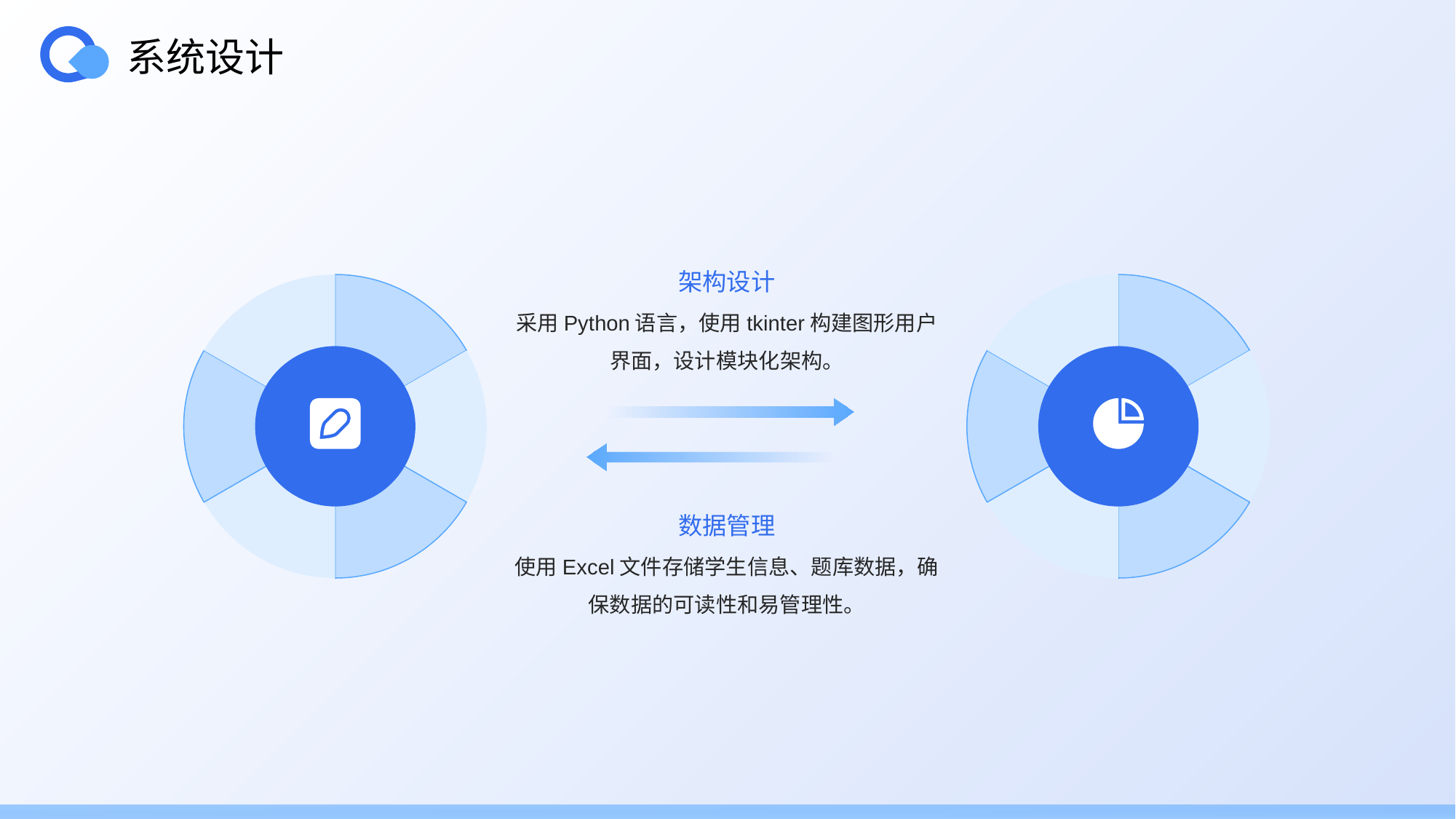

系统设计

架构设计

采用Python语言，使用tkinter构建图形用户界面，设计模块化架构。

数据管理
使用Excel文件存储学生信息、题库数据，确保数据的可读性和易管理性。